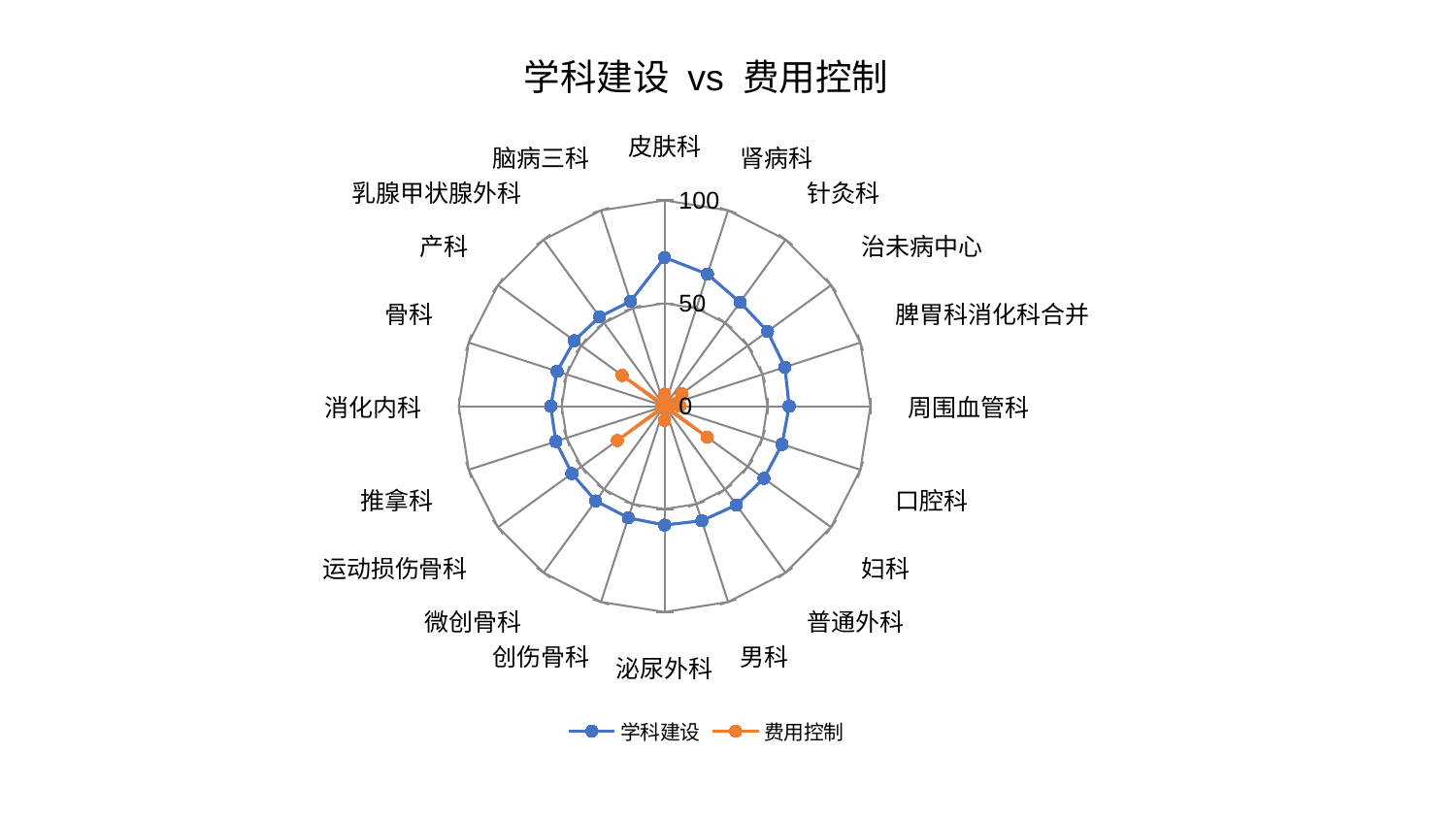

### Chart: 学科建设 vs 费用控制

| Category | 学科建设 | 费用控制 |
|---|---|---|
| 皮肤科 | 72.29739673320813 | 5.879387794176574 |
| 肾病科 | 67.4624443758696 | 2.385253664298287 |
| 针灸科 | 62.40986480652984 | 0.8894448236766574 |
| 治未病中心 | 61.85043106420181 | 10.20696708295258 |
| 脾胃科消化科合并 | 61.45136938939626 | 3.4900334932661696 |
| 周围血管科 | 60.53007814235077 | 7.476840279386386 |
| 口腔科 | 60.013421264226324 | 0.9118201009920452 |
| 妇科 | 59.64745923865956 | 25.599949391990258 |
| 普通外科 | 59.33454758940001 | 1.0895005676566527 |
| 男科 | 58.53043192472274 | 1.1969262752141183 |
| 泌尿外科 | 57.75821953594882 | 6.8471587793774615 |
| 创伤骨科 | 57.02667173853809 | 0.9746631111374897 |
| 微创骨科 | 56.90641495215661 | 0.8623203808932154 |
| 运动损伤骨科 | 55.65937755913924 | 28.38130935712964 |
| 推拿科 | 55.544446274985724 | 0.832277503664639 |
| 消化内科 | 55.31486849028583 | 1.5347664617250094 |
| 骨科 | 54.887506295044574 | 0.8548358477273972 |
| 产科 | 54.1439240099551 | 25.49369990681046 |
| 乳腺甲状腺外科 | 53.70304534662671 | 1.0725565139197075 |
| 脑病三科 | 53.55726445606489 | 1.7998936785891777 |
19